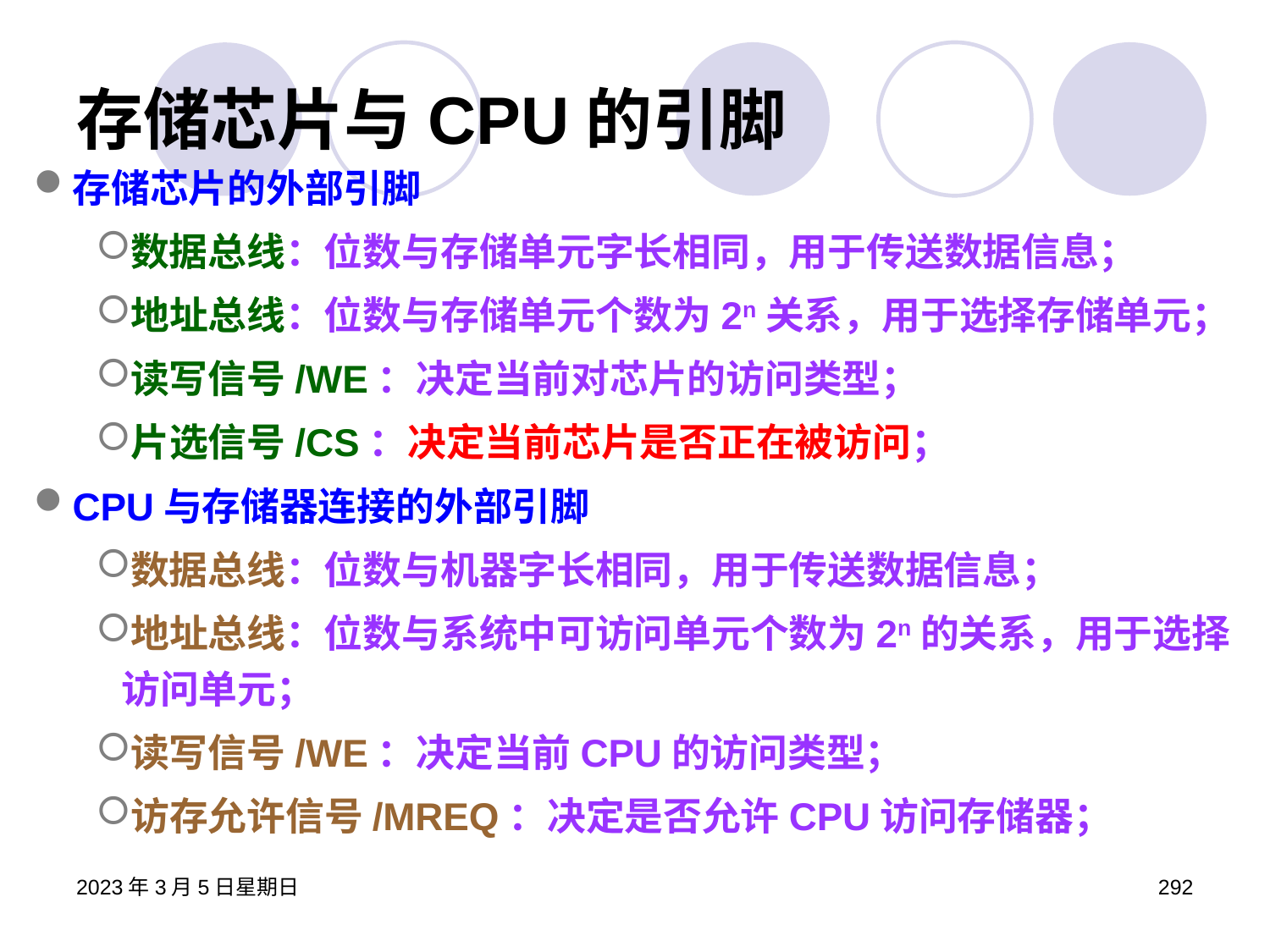

# 存储芯片与CPU的引脚
存储芯片的外部引脚
数据总线：位数与存储单元字长相同，用于传送数据信息；
地址总线：位数与存储单元个数为2n关系，用于选择存储单元；
读写信号/WE：决定当前对芯片的访问类型；
片选信号/CS：决定当前芯片是否正在被访问；
CPU与存储器连接的外部引脚
数据总线：位数与机器字长相同，用于传送数据信息；
地址总线：位数与系统中可访问单元个数为2n的关系，用于选择访问单元；
读写信号/WE：决定当前CPU的访问类型；
访存允许信号/MREQ：决定是否允许CPU访问存储器；
2023年3月5日星期日
292